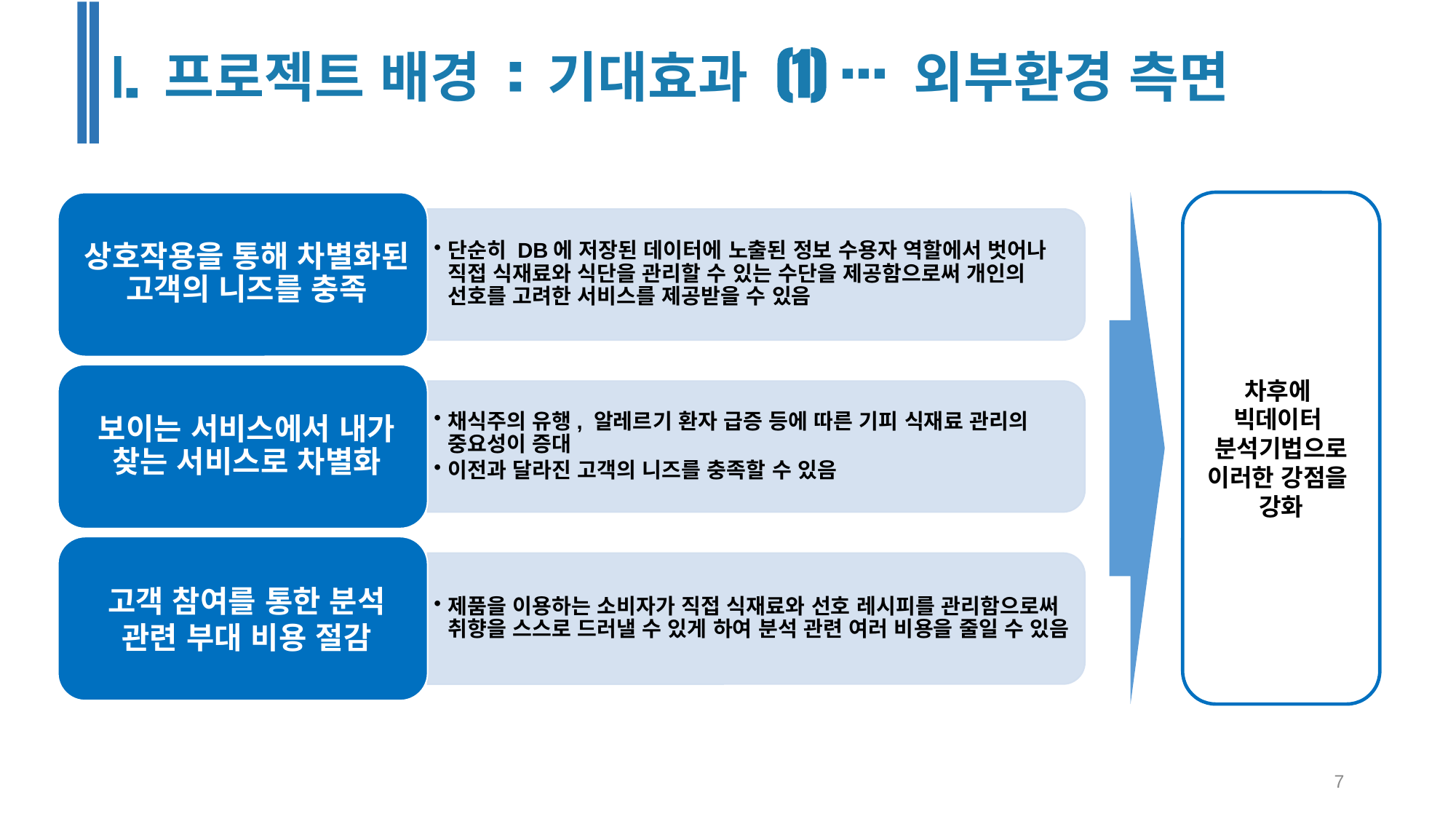

Ⅰ. 프로젝트 배경 : 기대효과 (1) ∙∙∙ 외부환경 측면
단순히 DB에 저장된 데이터에 노출된 정보 수용자 역할에서 벗어나 직접 식재료와 식단을 관리할 수 있는 수단을 제공함으로써 개인의 선호를 고려한 서비스를 제공받을 수 있음
상호작용을 통해 차별화된 고객의 니즈를 충족
채식주의 유행, 알레르기 환자 급증 등에 따른 기피 식재료 관리의 중요성이 증대
이전과 달라진 고객의 니즈를 충족할 수 있음
보이는 서비스에서 내가 찾는 서비스로 차별화
제품을 이용하는 소비자가 직접 식재료와 선호 레시피를 관리함으로써 취향을 스스로 드러낼 수 있게 하여 분석 관련 여러 비용을 줄일 수 있음
고객 참여를 통한 분석 관련 부대 비용 절감

차후에
빅데이터
분석기법으로 이러한 강점을
강화
7